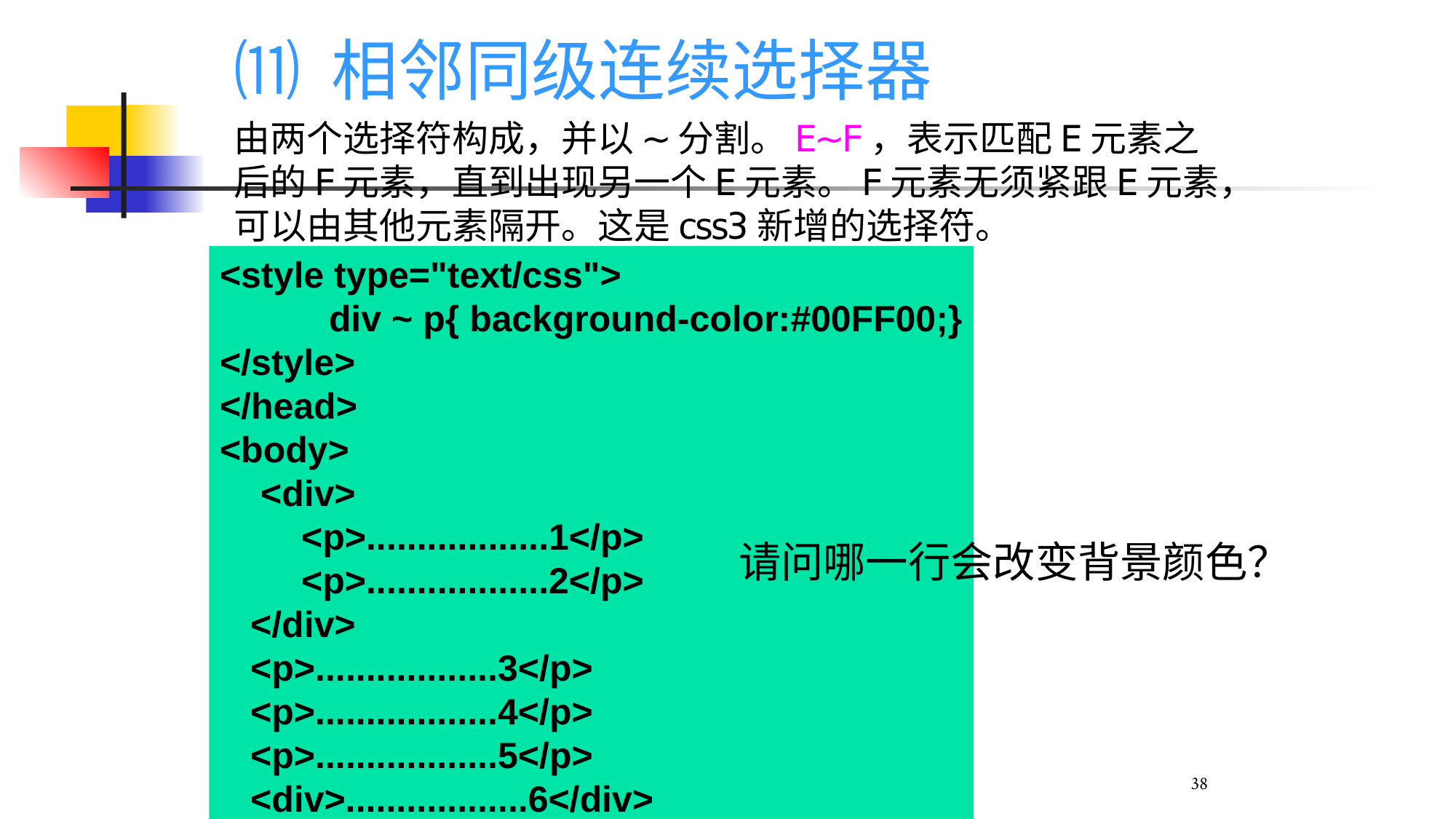

⑾ 相邻同级连续选择器
由两个选择符构成，并以~分割。E~F，表示匹配E元素之后的F元素，直到出现另一个E元素。F元素无须紧跟E元素，可以由其他元素隔开。这是css3新增的选择符。

<style type="text/css">
	div ~ p{ background-color:#00FF00;}
</style>
</head>
<body>
    <div>
        <p>..................1</p>
        <p>..................2</p>
   </div>
   <p>..................3</p>
   <p>..................4</p>
   <p>..................5</p>
   <div>..................6</div>
   <p>..................7</p>
   <div>..................8</div>
   <h4>..................9</h4>
   <p>..................10</p>
</body>
请问哪一行会改变背景颜色？

38